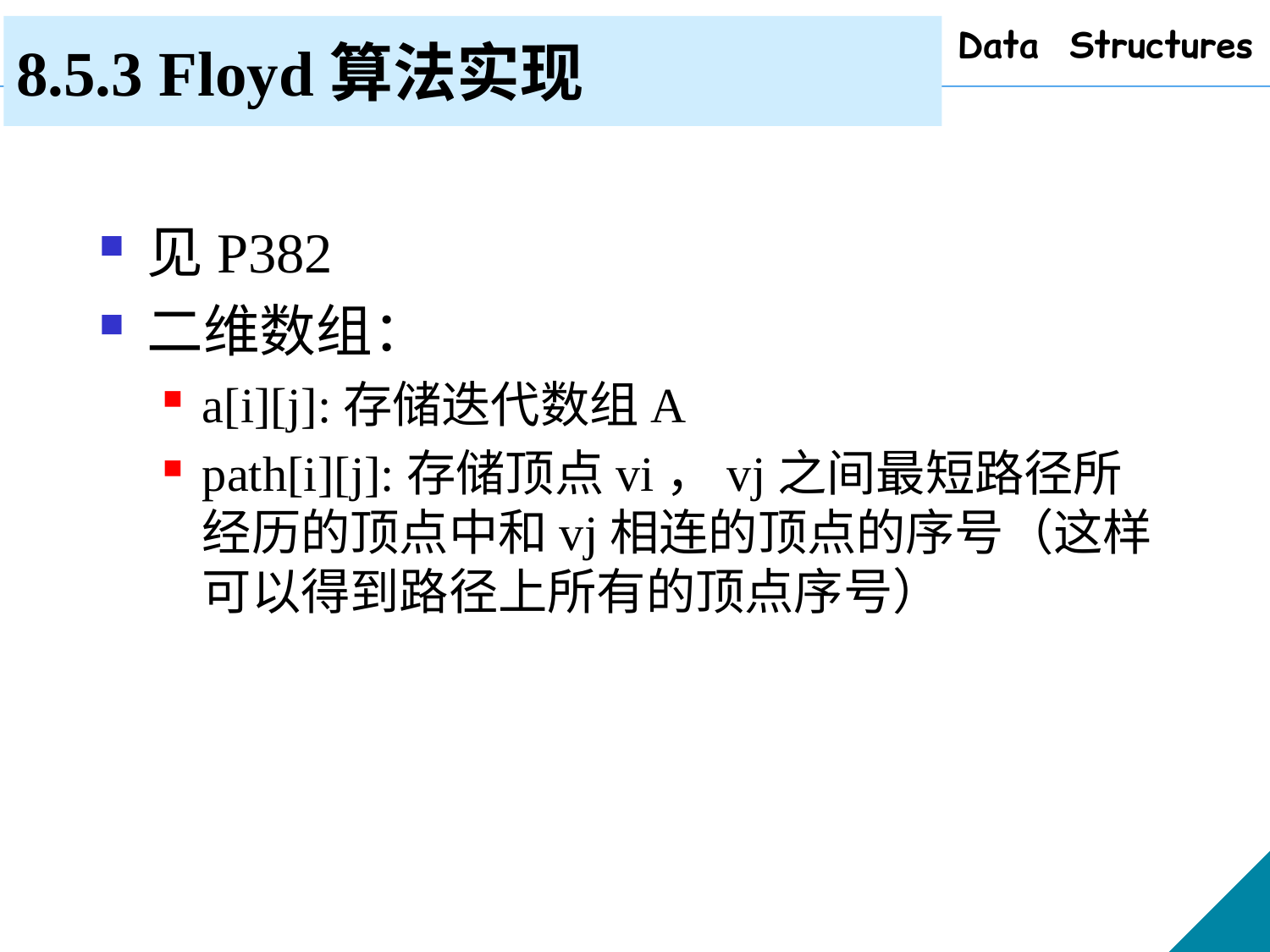

# 8.5.3 Floyd算法实现
见P382
二维数组：
a[i][j]:存储迭代数组A
path[i][j]:存储顶点vi，vj之间最短路径所经历的顶点中和vj相连的顶点的序号（这样可以得到路径上所有的顶点序号）